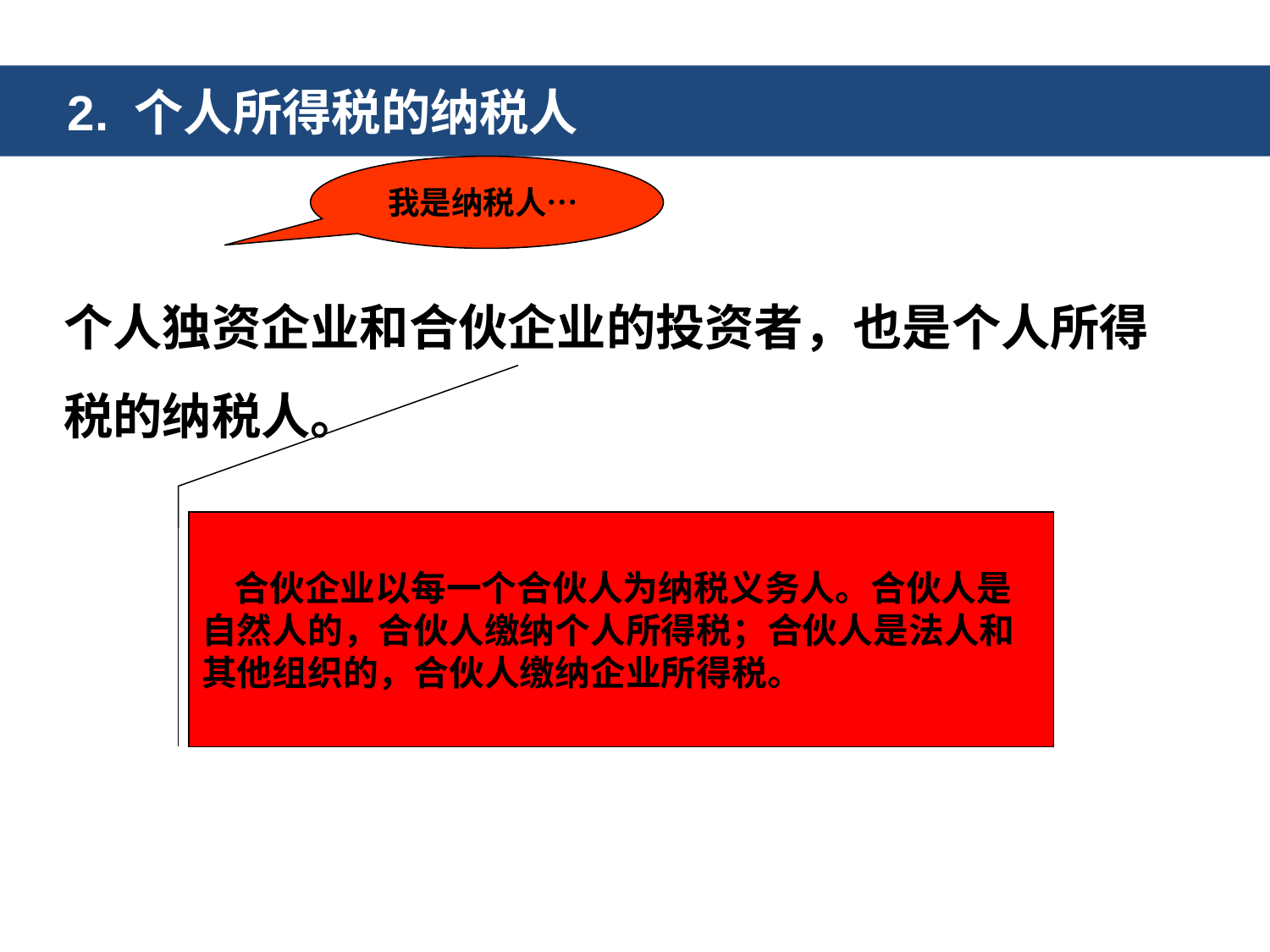

2. 个人所得税的纳税人
我是纳税人…
个人独资企业和合伙企业的投资者，也是个人所得税的纳税人。
   合伙企业以每一个合伙人为纳税义务人。合伙人是自然人的，合伙人缴纳个人所得税；合伙人是法人和其他组织的，合伙人缴纳企业所得税。